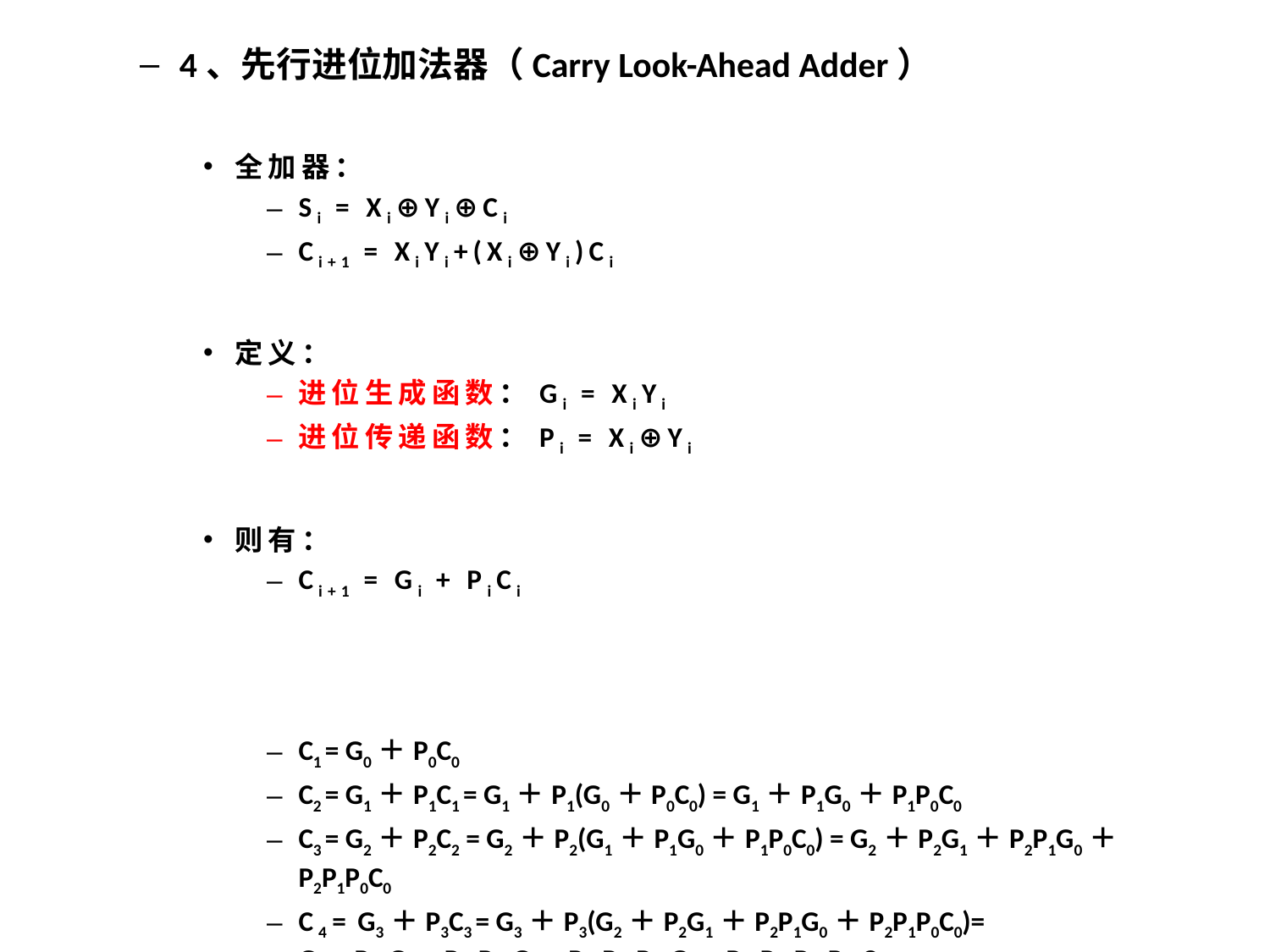

4、先行进位加法器（Carry Look-Ahead Adder）

全加器：
Si = Xi⊕Yi⊕Ci
Ci+1 = XiYi+(Xi⊕Yi)Ci

定义：
进位生成函数：Gi = XiYi
进位传递函数：Pi = Xi⊕Yi

则有：
Ci+1 = Gi + PiCi

C1 = G0＋P0C0
C2 = G1＋P1C1 = G1＋P1(G0＋P0C0) = G1＋P1G0＋P1P0C0
C3 = G2＋P2C2 = G2＋P2(G1＋P1G0＋P1P0C0) = G2＋P2G1＋P2P1G0＋P2P1P0C0
C4= G3＋P3C3 = G3＋P3(G2＋P2G1＋P2P1G0＋P2P1P0C0)= G3+P3G2+P3P2G1+P3P2P1G0+P3P2P1P0C0

Cn = Gn-1＋Pn-1Gn-2＋Pn-1Pn-2Gn-3＋ …＋Pn-1Pn-2…P1P0C0